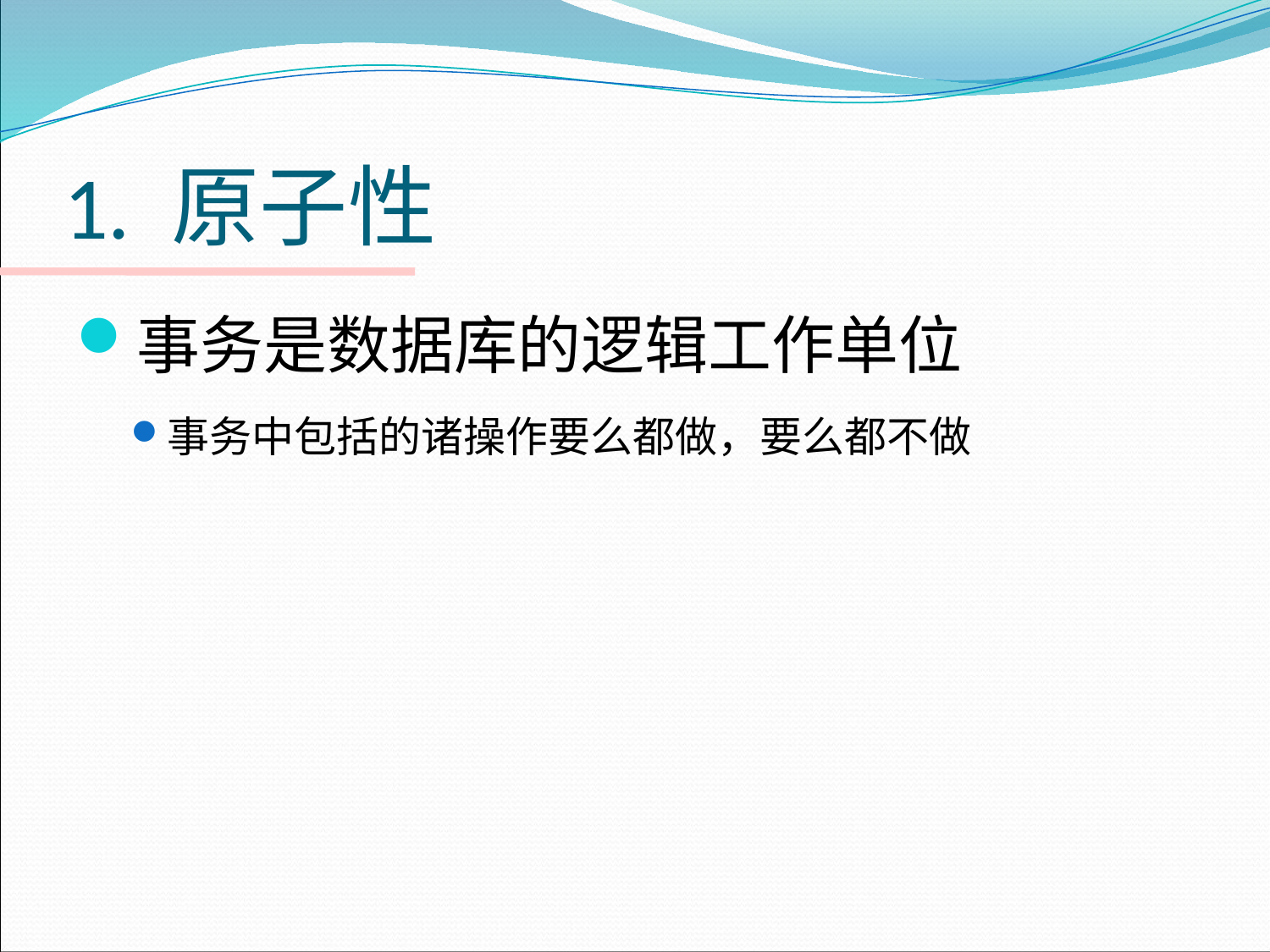

# 1. 原子性
事务是数据库的逻辑工作单位
事务中包括的诸操作要么都做，要么都不做

904